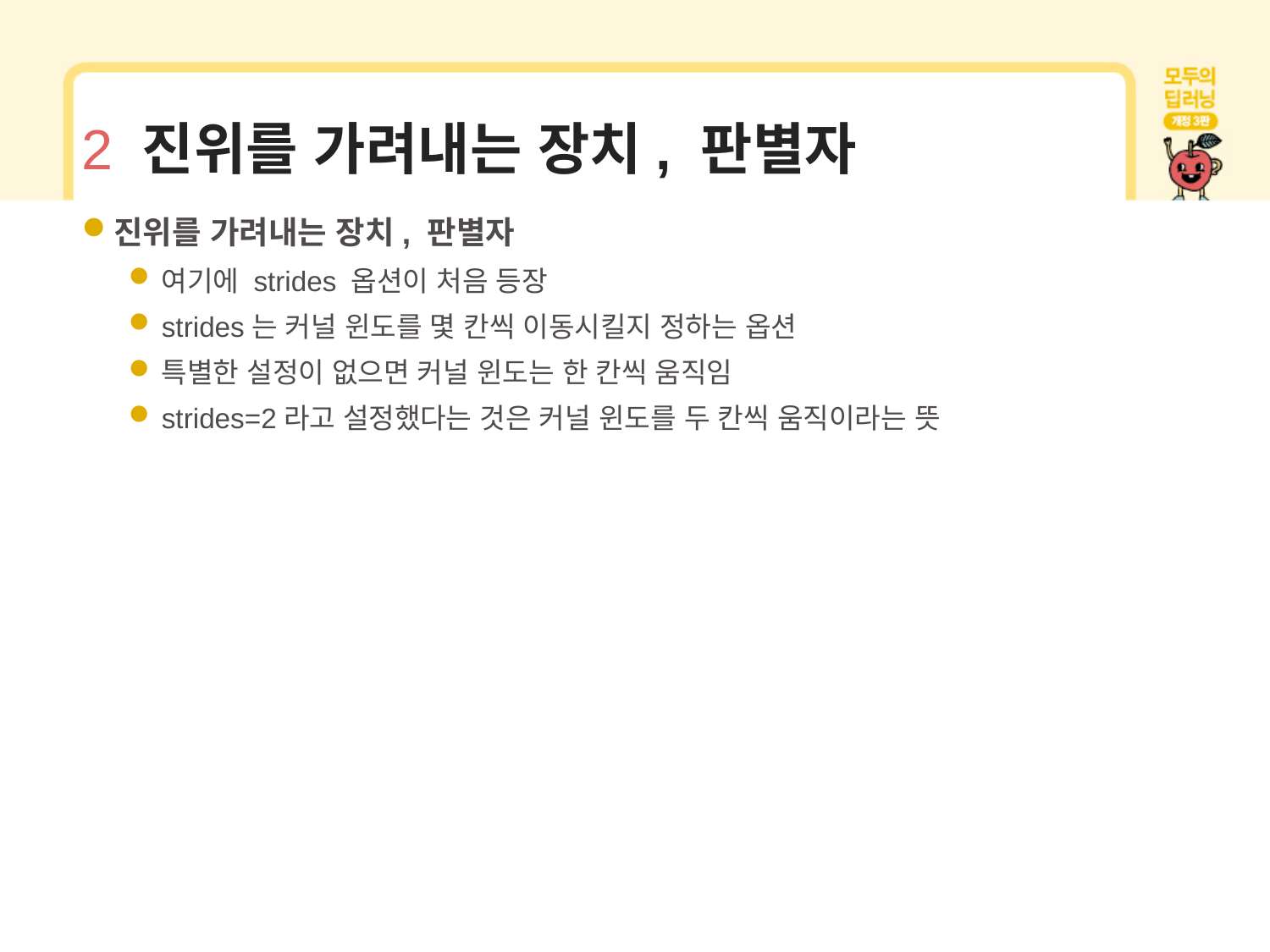

# 2 진위를 가려내는 장치, 판별자
진위를 가려내는 장치, 판별자
여기에 strides 옵션이 처음 등장
strides는 커널 윈도를 몇 칸씩 이동시킬지 정하는 옵션
특별한 설정이 없으면 커널 윈도는 한 칸씩 움직임
strides=2라고 설정했다는 것은 커널 윈도를 두 칸씩 움직이라는 뜻